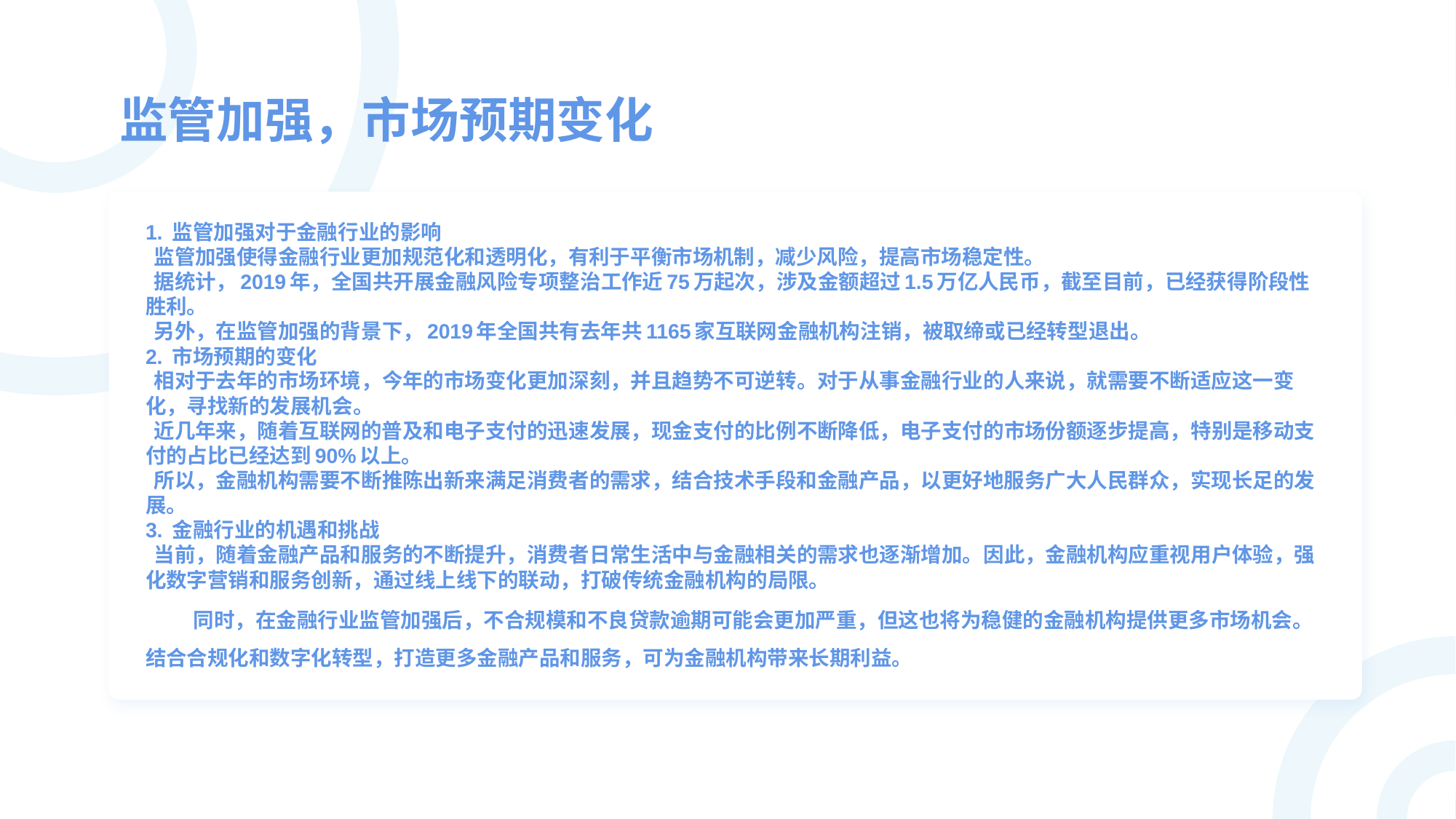

监管加强，市场预期变化

1. 监管加强对于金融行业的影响
 监管加强使得金融行业更加规范化和透明化，有利于平衡市场机制，减少风险，提高市场稳定性。
 据统计，2019年，全国共开展金融风险专项整治工作近75万起次，涉及金额超过1.5万亿人民币，截至目前，已经获得阶段性胜利。
 另外，在监管加强的背景下，2019年全国共有去年共1165家互联网金融机构注销，被取缔或已经转型退出。
2. 市场预期的变化
 相对于去年的市场环境，今年的市场变化更加深刻，并且趋势不可逆转。对于从事金融行业的人来说，就需要不断适应这一变化，寻找新的发展机会。
 近几年来，随着互联网的普及和电子支付的迅速发展，现金支付的比例不断降低，电子支付的市场份额逐步提高，特别是移动支付的占比已经达到90%以上。
 所以，金融机构需要不断推陈出新来满足消费者的需求，结合技术手段和金融产品，以更好地服务广大人民群众，实现长足的发展。
3. 金融行业的机遇和挑战
 当前，随着金融产品和服务的不断提升，消费者日常生活中与金融相关的需求也逐渐增加。因此，金融机构应重视用户体验，强化数字营销和服务创新，通过线上线下的联动，打破传统金融机构的局限。
 同时，在金融行业监管加强后，不合规模和不良贷款逾期可能会更加严重，但这也将为稳健的金融机构提供更多市场机会。结合合规化和数字化转型，打造更多金融产品和服务，可为金融机构带来长期利益。